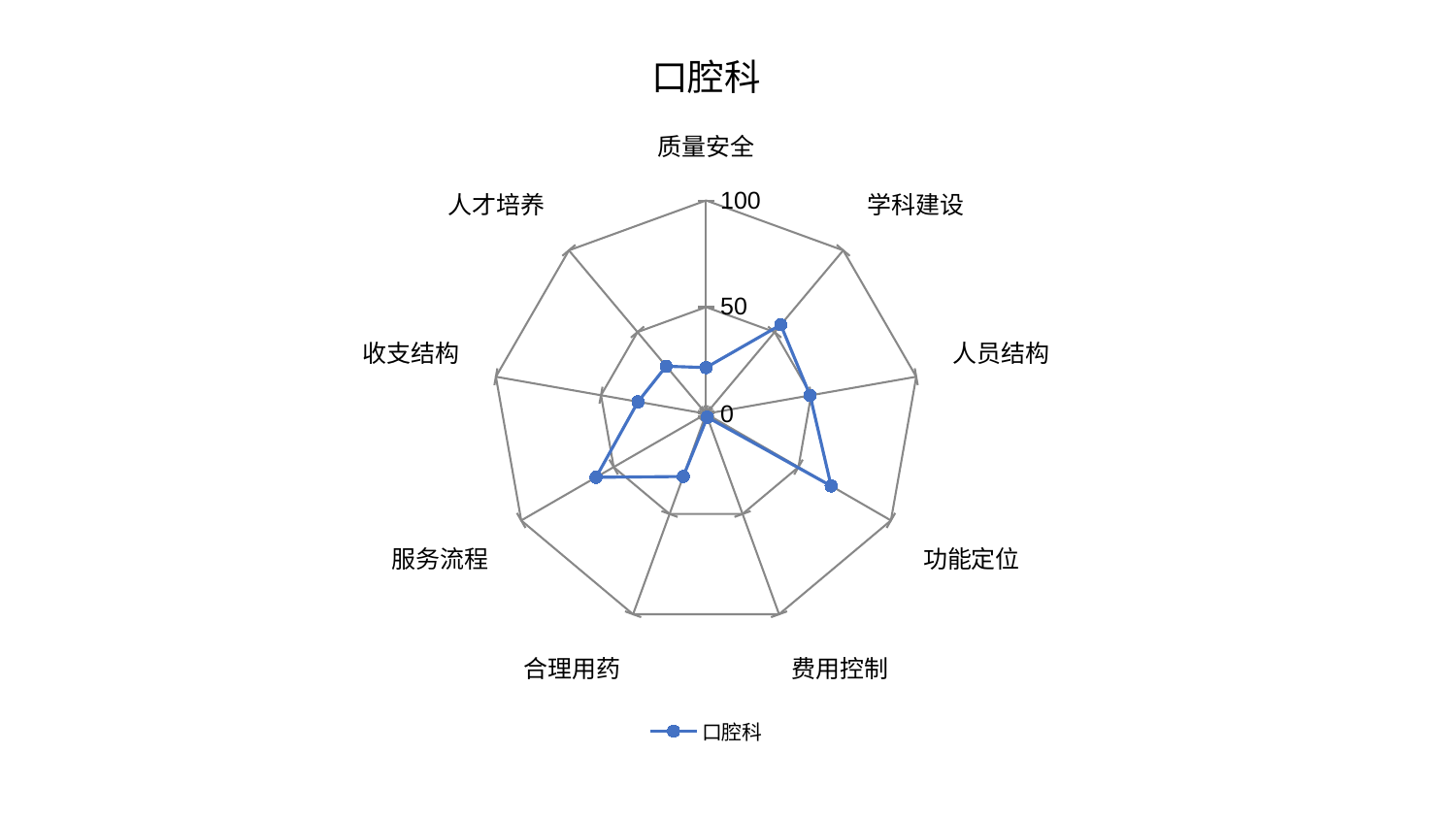

### Chart: 口腔科

| Category | 口腔科 |
|---|---|
| 质量安全 | 21.664160541792253 |
| 学科建设 | 54.46158017651631 |
| 人员结构 | 49.49610188981284 |
| 功能定位 | 67.6810001428028 |
| 费用控制 | 1.709509554542521 |
| 合理用药 | 31.309109921541683 |
| 服务流程 | 59.548090373356445 |
| 收支结构 | 32.39756197960709 |
| 人才培养 | 29.111786693681037 |
89